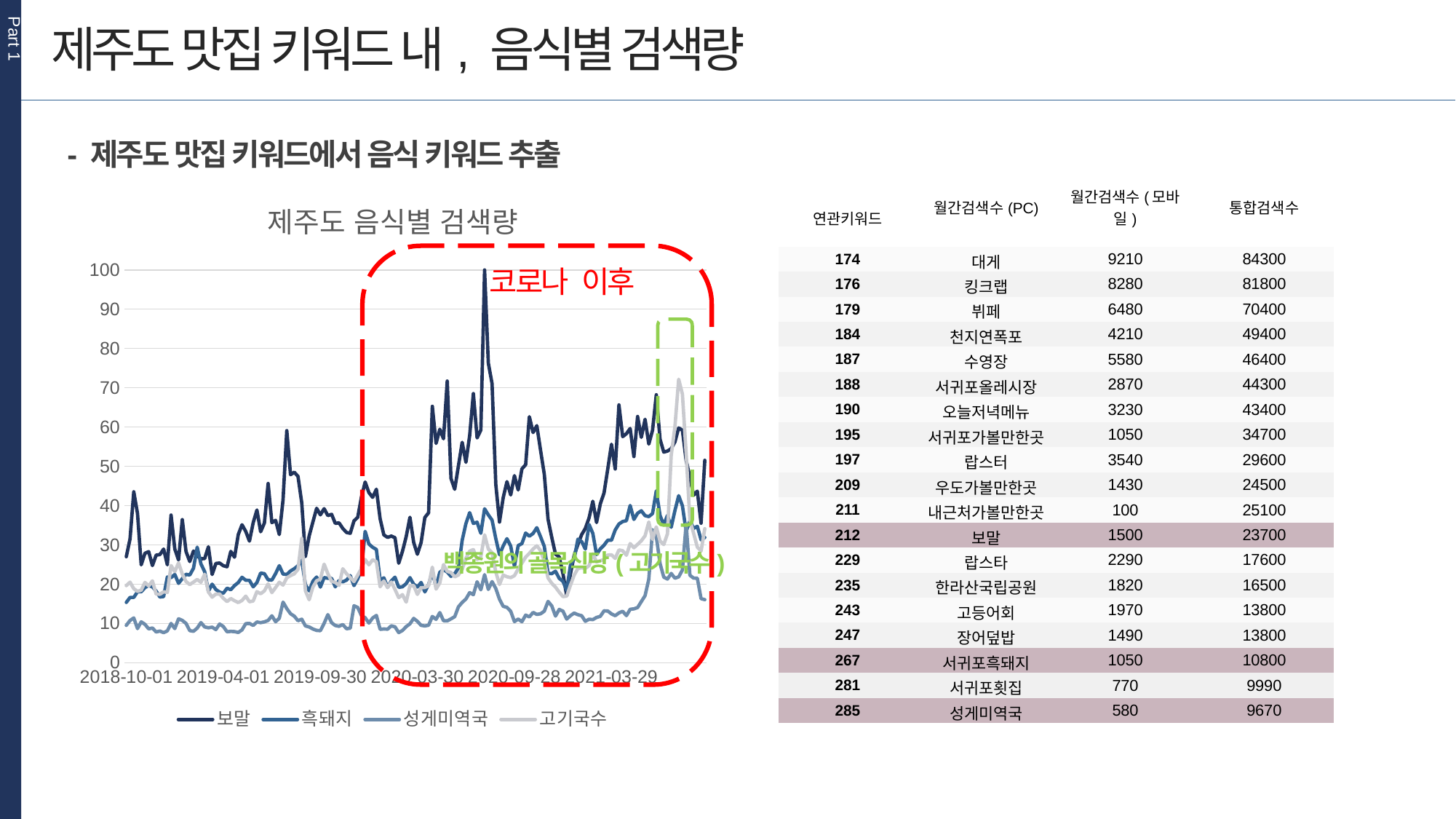

Part 1
제주도 맛집 키워드 내, 음식별 검색량
- 제주도 맛집 키워드에서 음식 키워드 추출
| 연관키워드 | 월간검색수(PC) | 월간검색수(모바일) | 통합검색수 |
| --- | --- | --- | --- |
| 174 | 대게 | 9210 | 84300 |
| 176 | 킹크랩 | 8280 | 81800 |
| 179 | 뷔페 | 6480 | 70400 |
| 184 | 천지연폭포 | 4210 | 49400 |
| 187 | 수영장 | 5580 | 46400 |
| 188 | 서귀포올레시장 | 2870 | 44300 |
| 190 | 오늘저녁메뉴 | 3230 | 43400 |
| 195 | 서귀포가볼만한곳 | 1050 | 34700 |
| 197 | 랍스터 | 3540 | 29600 |
| 209 | 우도가볼만한곳 | 1430 | 24500 |
| 211 | 내근처가볼만한곳 | 100 | 25100 |
| 212 | 보말 | 1500 | 23700 |
| 229 | 랍스타 | 2290 | 17600 |
| 235 | 한라산국립공원 | 1820 | 16500 |
| 243 | 고등어회 | 1970 | 13800 |
| 247 | 장어덮밥 | 1490 | 13800 |
| 267 | 서귀포흑돼지 | 1050 | 10800 |
| 281 | 서귀포횟집 | 770 | 9990 |
| 285 | 성게미역국 | 580 | 9670 |

### Chart: 제주도 음식별 검색량

| Category | 보말 | 흑돼지 | 성게미역국 | 고기국수 |
|---|---|---|---|---|
| 2018-10-01 | 26.97763 | 15.34546 | 9.49599 | 19.60947 |
| 2018-10-08 | 31.48364 | 16.61381 | 10.73097 | 20.49399 |
| 2018-10-15 | 43.50801 | 16.61381 | 11.39018 | 18.83344 |
| 2018-10-22 | 37.99232 | 18.04906 | 8.67823 | 18.15754 |
| 2018-10-29 | 24.89986 | 18.04906 | 10.39719 | 18.44125 |
| 2018-11-05 | 27.83711 | 19.10046 | 9.75467 | 20.43558 |
| 2018-11-12 | 28.26268 | 19.64285 | 8.59479 | 19.51769 |
| 2018-11-19 | 24.71628 | 19.30073 | 8.82843 | 20.82777 |
| 2018-11-26 | 27.37817 | 18.21595 | 7.81041 | 17.46495 |
| 2018-12-03 | 27.51168 | 16.72229 | 8.0524 | 17.42323 |
| 2018-12-10 | 28.92189 | 16.82242 | 7.63518 | 18.04072 |
| 2018-12-17 | 24.91655 | 21.81241 | 8.09412 | 17.87383 |
| 2018-12-24 | 37.56675 | 21.65387 | 9.97162 | 24.72463 |
| 2018-12-31 | 28.93024 | 22.45493 | 8.66989 | 23.18925 |
| 2019-01-07 | 26.13484 | 20.18524 | 11.17323 | 25.40053 |
| 2019-01-14 | 36.41522 | 21.39519 | 10.76435 | 22.57176 |
| 2019-01-21 | 28.29606 | 22.48831 | 9.99666 | 20.66088 |
| 2019-01-28 | 25.751 | 22.31308 | 8.16088 | 19.88484 |
| 2019-02-04 | 28.42122 | 24.04038 | 7.98564 | 20.51902 |
| 2019-02-11 | 27.22797 | 29.40587 | 8.79506 | 21.17823 |
| 2019-02-18 | 26.4269 | 25.14185 | 10.20527 | 20.46895 |
| 2019-02-25 | 26.51034 | 23.17256 | 9.08711 | 22.51335 |
| 2019-03-04 | 29.506 | 18.17423 | 8.8785 | 17.97396 |
| 2019-03-11 | 22.44659 | 19.97663 | 9.03704 | 16.67222 |
| 2019-03-18 | 25.26702 | 18.61648 | 8.4279 | 17.47329 |
| 2019-03-25 | 25.35881 | 17.96562 | 9.84646 | 17.47329 |
| 2019-04-01 | 24.69125 | 17.67356 | 9.19559 | 16.38851 |
| 2019-04-08 | 24.41588 | 18.96695 | 7.86882 | 15.55407 |
| 2019-04-15 | 28.32943 | 18.57476 | 7.96061 | 16.3301 |
| 2019-04-22 | 26.84412 | 19.63451 | 7.91054 | 15.77102 |
| 2019-04-29 | 32.61849 | 20.4022 | 7.69359 | 15.31208 |
| 2019-05-06 | 35.10514 | 21.73731 | 8.34445 | 15.82109 |
| 2019-05-13 | 33.4279 | 20.98631 | 9.9299 | 16.93925 |
| 2019-05-20 | 30.94125 | 20.95293 | 9.98831 | 15.504 |
| 2019-05-27 | 35.62249 | 19.30907 | 9.4793 | 15.70427 |
| 2019-06-03 | 38.86014 | 20.39385 | 10.34712 | 18.09078 |
| 2019-06-10 | 33.31942 | 22.81375 | 10.18024 | 17.54839 |
| 2019-06-17 | 35.54739 | 22.6552 | 10.3805 | 18.27436 |
| 2019-06-24 | 45.61915 | 21.10313 | 10.756 | 20.06842 |
| 2019-07-01 | 35.64753 | 21.01969 | 11.93257 | 17.8321 |
| 2019-07-08 | 36.23998 | 22.68858 | 10.42222 | 19.1255 |
| 2019-07-15 | 32.61014 | 24.69125 | 11.31508 | 20.46895 |
| 2019-07-22 | 41.44692 | 22.55507 | 15.41221 | 19.75133 |
| 2019-07-29 | 59.07877 | 22.45493 | 13.76835 | 21.61214 |
| 2019-08-05 | 47.85547 | 23.33945 | 12.45827 | 22.17122 |
| 2019-08-12 | 48.48965 | 23.92356 | 11.83244 | 22.60514 |
| 2019-08-19 | 47.4299 | 24.69125 | 10.6809 | 23.75667 |
| 2019-08-26 | 40.69592 | 26.10981 | 11.0564 | 31.64218 |
| 2019-09-02 | 27.06108 | 19.84312 | 9.35413 | 18.28271 |
| 2019-09-09 | 32.25967 | 18.27436 | 9.09546 | 16.02136 |
| 2019-09-16 | 35.8311 | 20.74432 | 8.56975 | 19.25066 |
| 2019-09-23 | 39.3024 | 21.79572 | 8.21929 | 20.86114 |
| 2019-09-30 | 37.63351 | 19.23397 | 8.13584 | 21.26168 |
| 2019-10-07 | 39.20226 | 21.67056 | 10.005 | 25.0751 |
| 2019-10-14 | 37.44158 | 21.49532 | 12.23297 | 22.66355 |
| 2019-10-21 | 37.76702 | 21.44526 | 10.17189 | 20.68591 |
| 2019-10-28 | 35.4556 | 19.30073 | 9.45427 | 20.43558 |
| 2019-11-04 | 35.58911 | 20.94459 | 9.254 | 19.6512 |
| 2019-11-11 | 34.1789 | 20.56909 | 9.71295 | 23.90687 |
| 2019-11-18 | 33.15253 | 21.01134 | 8.63651 | 22.64686 |
| 2019-11-25 | 32.94392 | 22.16288 | 8.76168 | 21.66221 |
| 2019-12-02 | 36.09813 | 19.61782 | 14.48598 | 20.64419 |
| 2019-12-09 | 37.00767 | 21.34512 | 14.04372 | 22.29639 |
| 2019-12-16 | 42.13951 | 23.69826 | 11.99098 | 23.96528 |
| 2019-12-23 | 45.98631 | 33.43624 | 11.44025 | 26.25166 |
| 2019-12-30 | 43.29105 | 30.20694 | 10.0801 | 24.91655 |
| 2020-01-06 | 42.08945 | 29.37249 | 11.36515 | 26.18491 |
| 2020-01-13 | 44.15887 | 28.8301 | 12.02436 | 25.73431 |
| 2020-01-20 | 36.64052 | 21.003 | 8.48631 | 19.30907 |
| 2020-01-27 | 32.51001 | 21.59546 | 8.5781 | 20.78604 |
| 2020-02-03 | 31.90086 | 19.16722 | 8.51969 | 19.1255 |
| 2020-02-10 | 32.2263 | 20.81108 | 9.37082 | 20.51902 |
| 2020-02-17 | 31.81742 | 21.77069 | 9.12049 | 18.64986 |
| 2020-02-24 | 25.31708 | 19.18391 | 7.65186 | 16.5554 |
| 2020-03-02 | 28.32943 | 19.31742 | 8.19425 | 17.32309 |
| 2020-03-09 | 32.10113 | 20.13518 | 9.1789 | 15.41221 |
| 2020-03-16 | 37.00767 | 21.64552 | 9.88818 | 19.55941 |
| 2020-03-23 | 30.61582 | 19.97663 | 11.26502 | 19.64285 |
| 2020-03-30 | 27.59512 | 19.25901 | 10.52236 | 17.3815 |
| 2020-04-06 | 30.58244 | 20.41889 | 9.49599 | 19.05874 |
| 2020-04-13 | 36.97429 | 18.00734 | 9.35413 | 19.15053 |
| 2020-04-20 | 38.15086 | 19.86815 | 9.52937 | 19.56775 |
| 2020-04-27 | 65.2787 | 23.04739 | 11.75734 | 24.31575 |
| 2020-05-04 | 55.83277 | 19.3508 | 11.03137 | 18.73331 |
| 2020-05-11 | 59.44592 | 23.02236 | 12.75033 | 20.30206 |
| 2020-05-18 | 57.00934 | 23.66488 | 10.6809 | 24.97496 |
| 2020-05-25 | 71.70393 | 23.08077 | 10.63084 | 23.256 |
| 2020-06-01 | 46.89586 | 21.9793 | 11.14819 | 22.94726 |
| 2020-06-08 | 44.14218 | 22.66355 | 11.70727 | 21.85413 |
| 2020-06-15 | 50.1502 | 24.10714 | 14.2273 | 22.32142 |
| 2020-06-22 | 56.10814 | 31.14986 | 15.34546 | 23.73998 |
| 2020-06-29 | 51.00967 | 35.42222 | 16.20493 | 26.56041 |
| 2020-07-06 | 57.84379 | 38.19259 | 17.84045 | 28.38785 |
| 2020-07-13 | 68.51635 | 35.44726 | 17.31475 | 28.78838 |
| 2020-07-20 | 57.24299 | 35.756 | 20.59412 | 26.26835 |
| 2020-07-27 | 59.23731 | 32.92723 | 18.54973 | 26.97763 |
| 2020-08-03 | 100.0 | 39.17723 | 22.39652 | 32.53504 |
| 2020-08-10 | 76.30173 | 37.62516 | 18.64152 | 28.93858 |
| 2020-08-17 | 71.06975 | 36.29839 | 20.63584 | 28.004 |
| 2020-08-24 | 45.38551 | 31.59212 | 18.89185 | 23.08911 |
| 2020-08-31 | 35.79773 | 27.4783 | 16.13818 | 19.90153 |
| 2020-09-07 | 42.03938 | 29.7313 | 14.33578 | 22.30473 |
| 2020-09-14 | 46.08644 | 31.55874 | 14.08544 | 21.87917 |
| 2020-09-21 | 42.69859 | 29.69793 | 13.08411 | 21.65387 |
| 2020-09-28 | 47.61348 | 24.54939 | 10.46395 | 22.14619 |
| 2020-10-05 | 43.9753 | 29.8064 | 11.09813 | 23.86515 |
| 2020-10-12 | 49.33244 | 30.31542 | 10.43057 | 25.34212 |
| 2020-10-19 | 50.40887 | 32.99399 | 12.11615 | 26.86915 |
| 2020-10-26 | 62.63351 | 32.20126 | 11.64886 | 27.82877 |
| 2020-11-02 | 58.59479 | 32.9022 | 12.79205 | 28.93858 |
| 2020-11-09 | 60.34712 | 34.36248 | 12.29138 | 29.75634 |
| 2020-11-16 | 54.0554 | 32.05106 | 12.44158 | 28.54639 |
| 2020-11-23 | 47.94726 | 29.58945 | 13.10914 | 25.79272 |
| 2020-11-30 | 36.507 | 22.73865 | 15.59579 | 21.55373 |
| 2020-12-07 | 31.87583 | 22.66355 | 14.44425 | 20.20193 |
| 2020-12-14 | 27.63684 | 23.28938 | 11.85747 | 19.24232 |
| 2020-12-21 | 26.92757 | 21.47029 | 13.55974 | 17.94893 |
| 2020-12-28 | 22.66355 | 20.69425 | 13.10914 | 16.82242 |
| 2021-01-04 | 17.03104 | 18.44125 | 11.08978 | 16.94759 |
| 2021-01-11 | 22.57176 | 24.77469 | 11.96595 | 19.69292 |
| 2021-01-18 | 27.31975 | 26.45193 | 12.62516 | 22.28805 |
| 2021-01-25 | 30.11515 | 31.44192 | 12.20794 | 23.97363 |
| 2021-02-01 | 32.59345 | 30.82443 | 11.95761 | 24.14886 |
| 2021-02-08 | 34.1789 | 28.91355 | 10.53905 | 23.98197 |
| 2021-02-15 | 36.86582 | 35.16355 | 11.0564 | 24.70794 |
| 2021-02-22 | 41.09646 | 32.91889 | 10.96461 | 27.68691 |
| 2021-03-01 | 35.67256 | 27.51168 | 11.507 | 25.65086 |
| 2021-03-08 | 40.41221 | 28.96361 | 11.79072 | 25.94292 |
| 2021-03-15 | 43.20761 | 29.90654 | 13.19259 | 26.24332 |
| 2021-03-22 | 49.33244 | 31.19158 | 13.15086 | 27.39485 |
| 2021-03-29 | 55.62416 | 31.16655 | 12.41655 | 27.45327 |
| 2021-04-05 | 49.3074 | 33.77002 | 11.95761 | 26.54372 |
| 2021-04-12 | 65.62917 | 35.3054 | 12.66688 | 28.69659 |
| 2021-04-19 | 57.55173 | 35.93124 | 13.08411 | 28.49632 |
| 2021-04-26 | 58.31108 | 36.14819 | 11.97429 | 27.35313 |
| 2021-05-03 | 59.6295 | 40.02837 | 13.59312 | 30.31542 |
| 2021-05-10 | 52.46995 | 36.46528 | 13.7016 | 29.25567 |
| 2021-05-17 | 62.68357 | 38.04238 | 14.02703 | 30.11515 |
| 2021-05-24 | 57.3765 | 38.66822 | 15.54572 | 31.02469 |
| 2021-05-31 | 61.96595 | 37.42489 | 17.05607 | 32.30974 |
| 2021-06-07 | 55.64919 | 37.18291 | 21.25333 | 35.82276 |
| 2021-06-14 | 59.18724 | 37.96728 | 33.85347 | 31.39185 |
| 2021-06-21 | 68.22429 | 43.75 | 32.10947 | 34.54606 |
| 2021-06-28 | 56.90921 | 37.48331 | 25.28371 | 30.97463 |
| 2021-07-05 | 53.62149 | 35.06341 | 21.77903 | 30.07343 |
| 2021-07-12 | 53.88017 | 37.50834 | 21.28671 | 32.81041 |
| 2021-07-19 | 54.506 | 34.46261 | 22.72196 | 52.73698 |
| 2021-07-26 | 56.22496 | 38.73497 | 21.50367 | 60.10514 |
| 2021-08-02 | 59.77136 | 42.50667 | 21.84579 | 72.17122 |
| 2021-08-09 | 59.18724 | 39.93658 | 23.59813 | 68.35781 |
| 2021-08-16 | 51.46862 | 33.41121 | 35.33878 | 53.32109 |
| 2021-08-23 | 47.26301 | 36.09813 | 22.26301 | 36.33177 |
| 2021-08-30 | 42.64018 | 34.1789 | 21.52036 | 32.96061 |
| 2021-09-06 | 43.66655 | 34.71295 | 21.50367 | 29.41421 |
| 2021-09-13 | 35.49732 | 31.27503 | 16.29672 | 28.39619 |
| 2021-09-20 | 51.52703 | 31.87583 | 16.03805 | 34.11214 |
코로나  이후

백종원의 골목식당(고기국수)